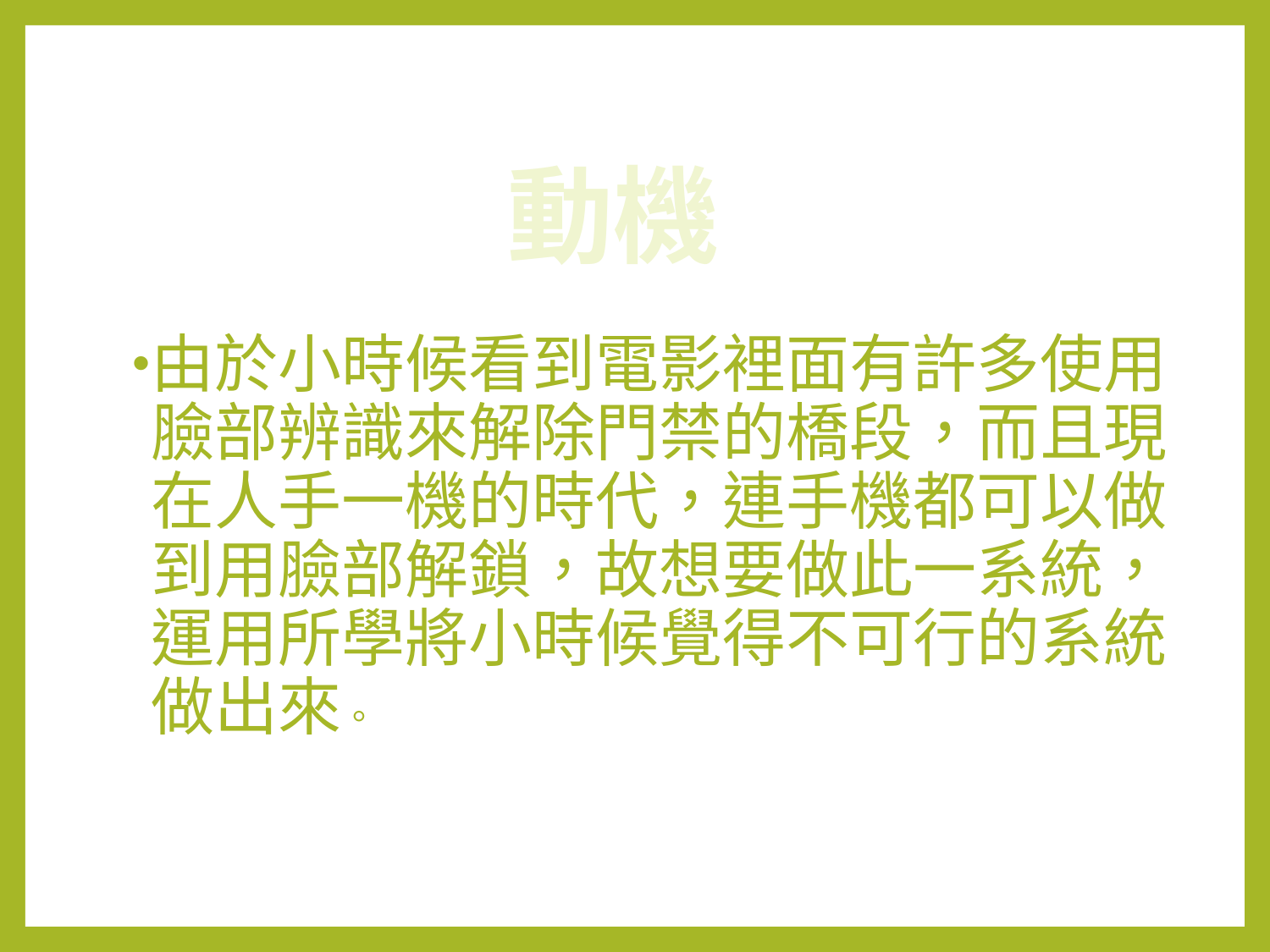

# 動機
由於小時候看到電影裡面有許多使用臉部辨識來解除門禁的橋段，而且現在人手一機的時代，連手機都可以做到用臉部解鎖，故想要做此一系統，運用所學將小時候覺得不可行的系統做出來。